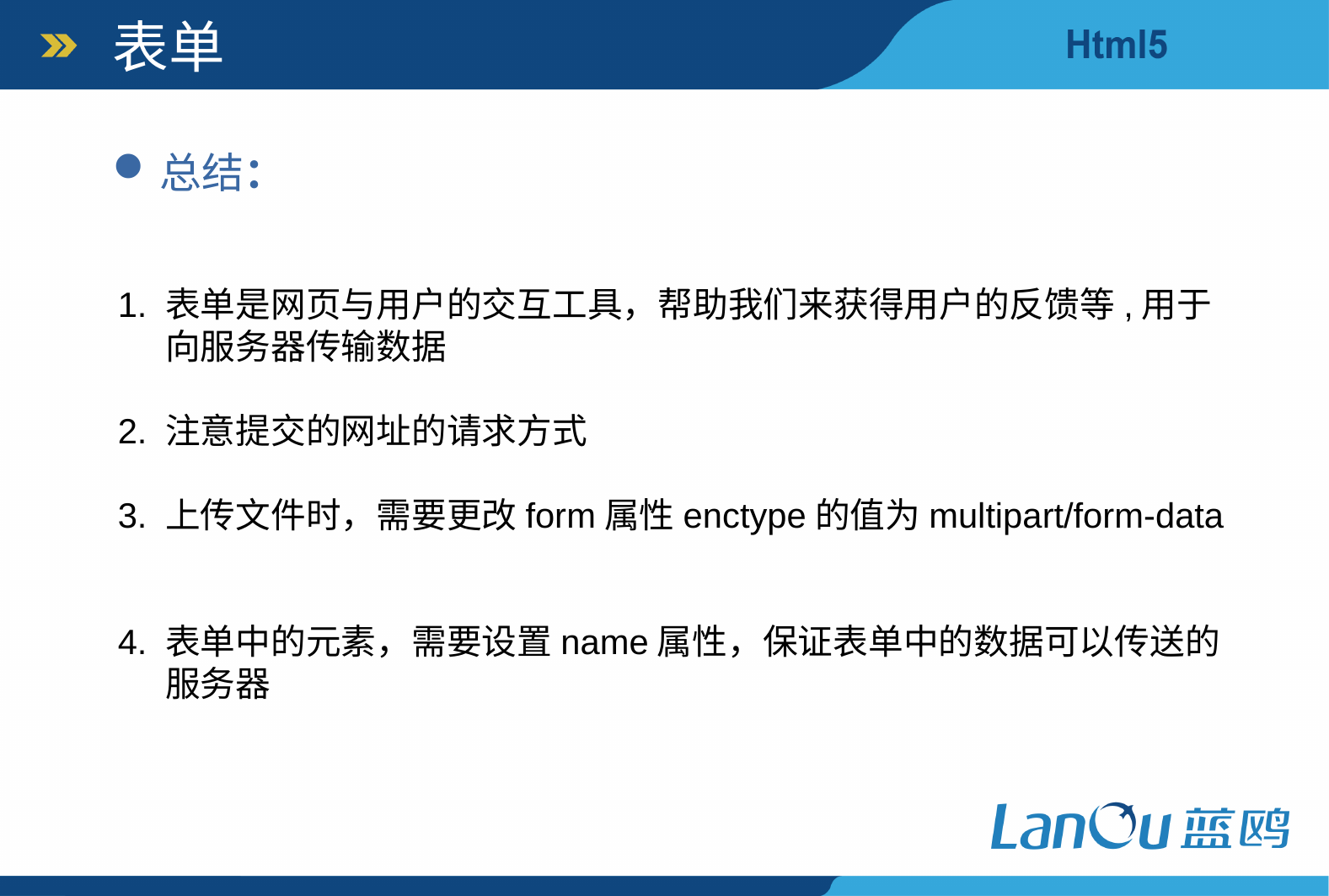

表单
总结：
表单是网页与用户的交互工具，帮助我们来获得用户的反馈等,用于向服务器传输数据

注意提交的网址的请求方式

上传文件时，需要更改form属性enctype的值为multipart/form-data

表单中的元素，需要设置name属性，保证表单中的数据可以传送的服务器